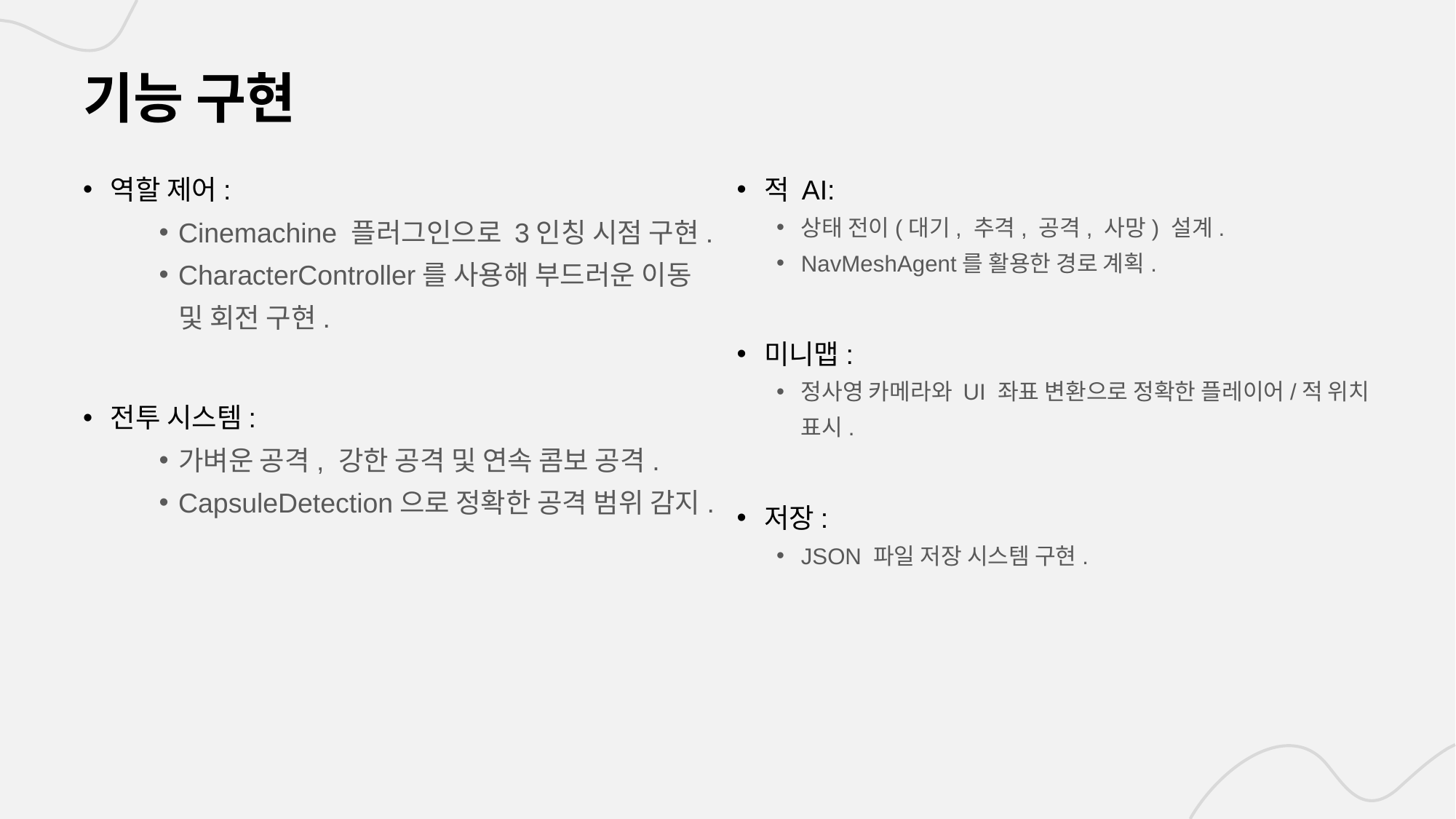

# 기능 구현
역할 제어:
Cinemachine 플러그인으로 3인칭 시점 구현.
CharacterController를 사용해 부드러운 이동 및 회전 구현.

전투 시스템:
가벼운 공격, 강한 공격 및 연속 콤보 공격.
CapsuleDetection으로 정확한 공격 범위 감지.

적 AI:
상태 전이(대기, 추격, 공격, 사망) 설계.
NavMeshAgent를 활용한 경로 계획.

미니맵:
정사영 카메라와 UI 좌표 변환으로 정확한 플레이어/적 위치 표시.

저장:
JSON 파일 저장 시스템 구현.